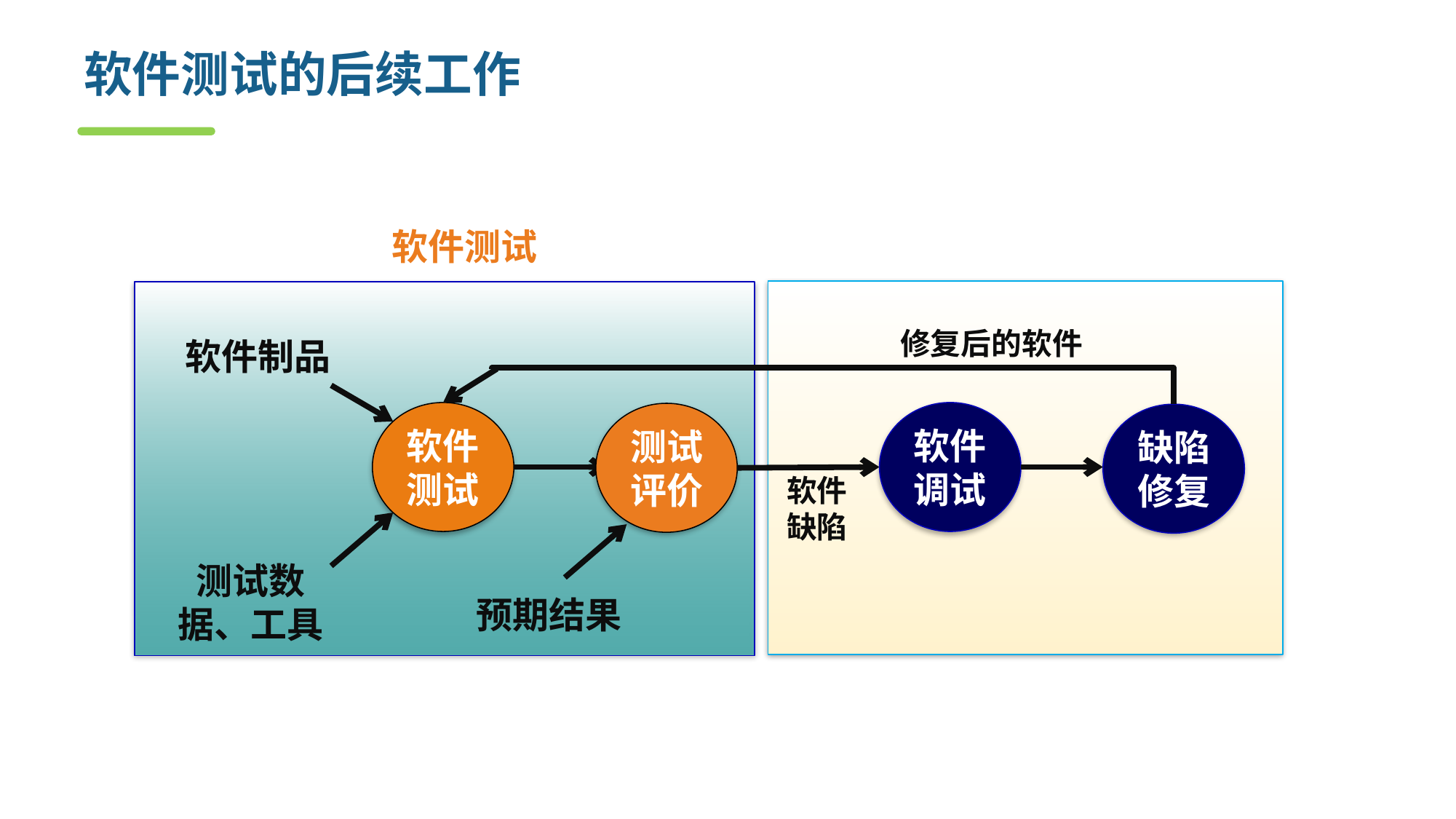

# 软件测试的后续工作
软件测试

修复后的软件
软件制品
软件测试
软件调试
测试评价
缺陷修复
软件缺陷
测试数据、工具
预期结果
110